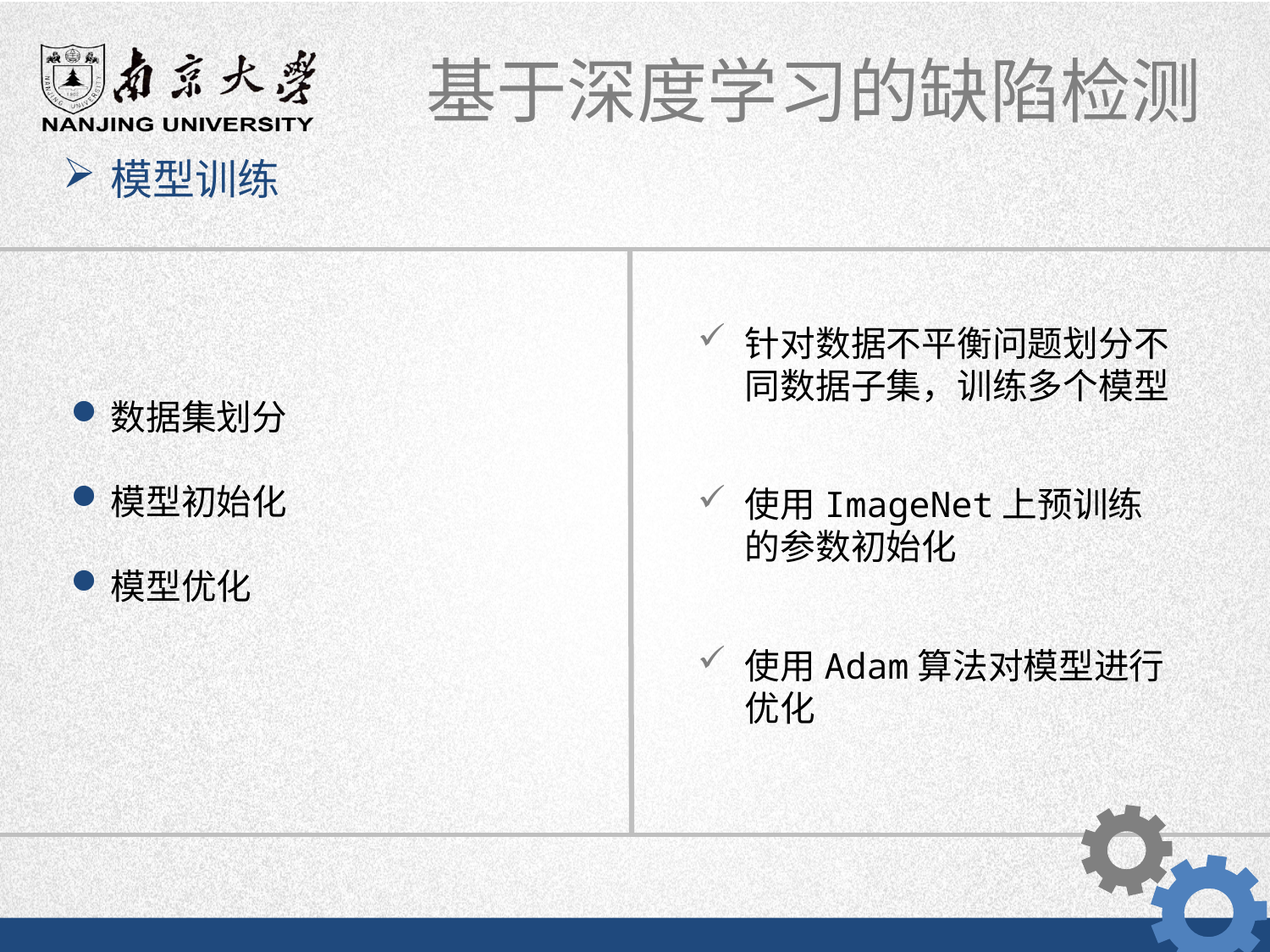

模型训练
针对数据不平衡问题划分不同数据子集，训练多个模型

数据集划分
模型初始化
模型优化
使用ImageNet上预训练的参数初始化

使用Adam算法对模型进行优化